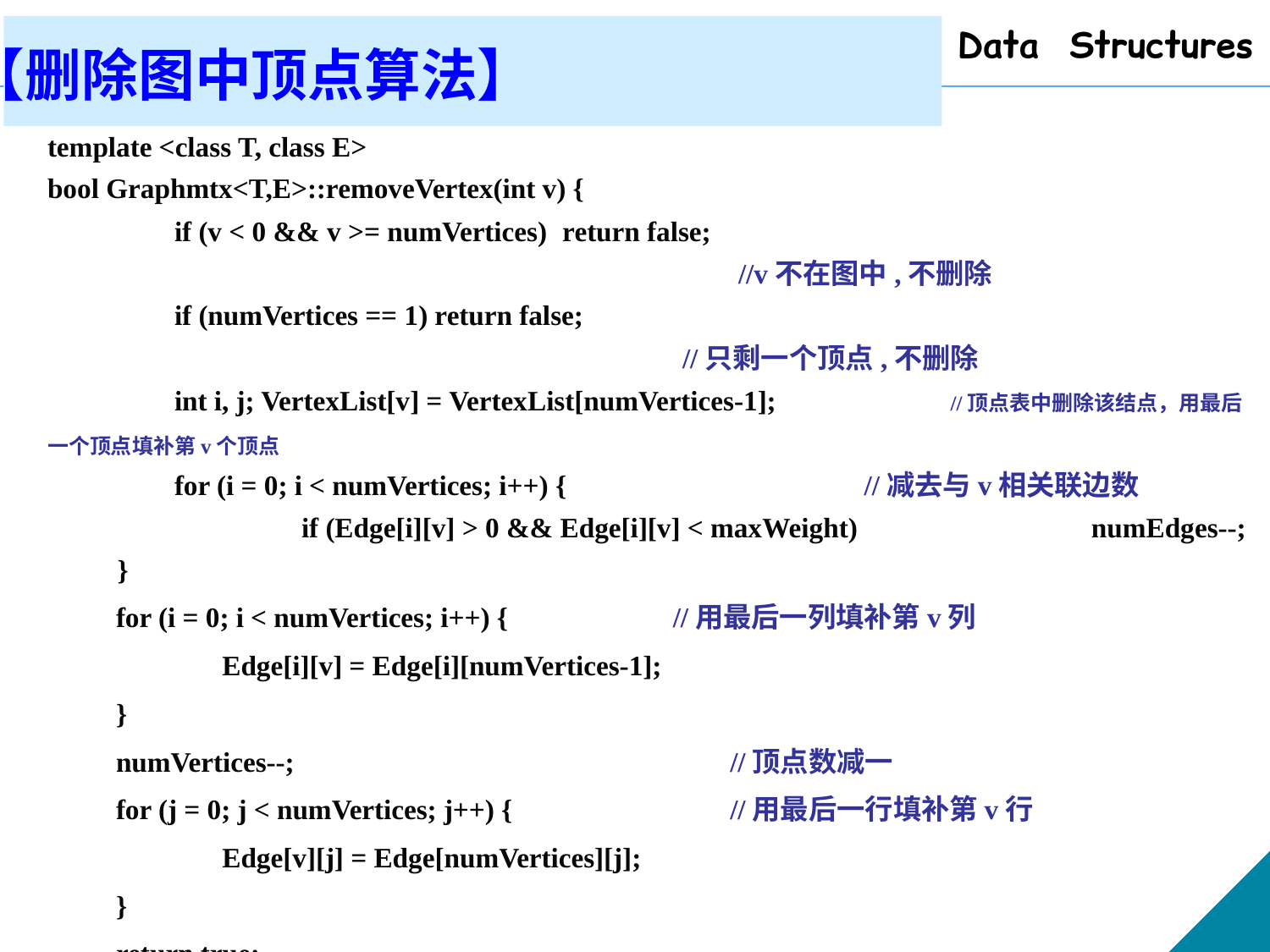

【删除图中顶点算法】
template <class T, class E>
bool Graphmtx<T,E>::removeVertex(int v) {
	if (v < 0 && v >= numVertices)	 return false;							  		        //v不在图中,不删除
	if (numVertices == 1) return false; 								                      	//只剩一个顶点,不删除
	int i, j; VertexList[v] = VertexList[numVertices-1];		  //顶点表中删除该结点，用最后一个顶点填补第v个顶点
	for (i = 0; i < numVertices; i++)	{	                          //减去与v相关联边数
		if (Edge[i][v] > 0 && Edge[i][v] < maxWeight)		    numEdges--;
          }
	   for (i = 0; i < numVertices; i++) {     	          //用最后一列填补第v列
		Edge[i][v] = Edge[i][numVertices-1];
	   }
	   numVertices--;				//顶点数减一
	   for (j = 0; j < numVertices; j++) {		//用最后一行填补第v行
		Edge[v][j] = Edge[numVertices][j];
	   }
	   return true;
} //算法时间复杂度:O(n)